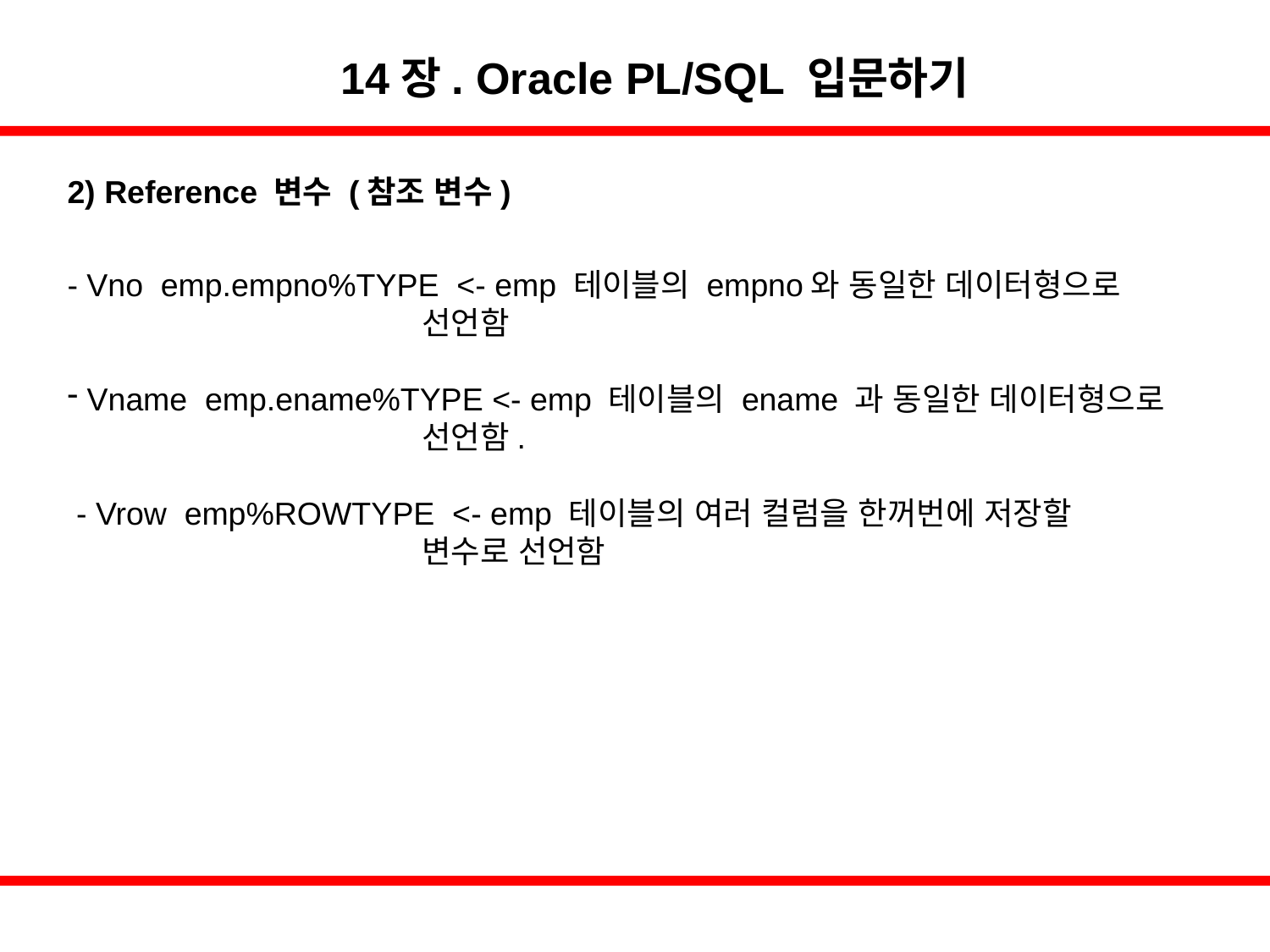

14장. Oracle PL/SQL 입문하기

2) Reference 변수 (참조 변수)
- Vno  emp.empno%TYPE  <- emp 테이블의 empno와 동일한 데이터형으로
                                       선언함

 Vname  emp.ename%TYPE <- emp 테이블의 ename 과 동일한 데이터형으로
                                       선언함.

 - Vrow  emp%ROWTYPE  <- emp 테이블의 여러 컬럼을 한꺼번에 저장할
                                       변수로 선언함